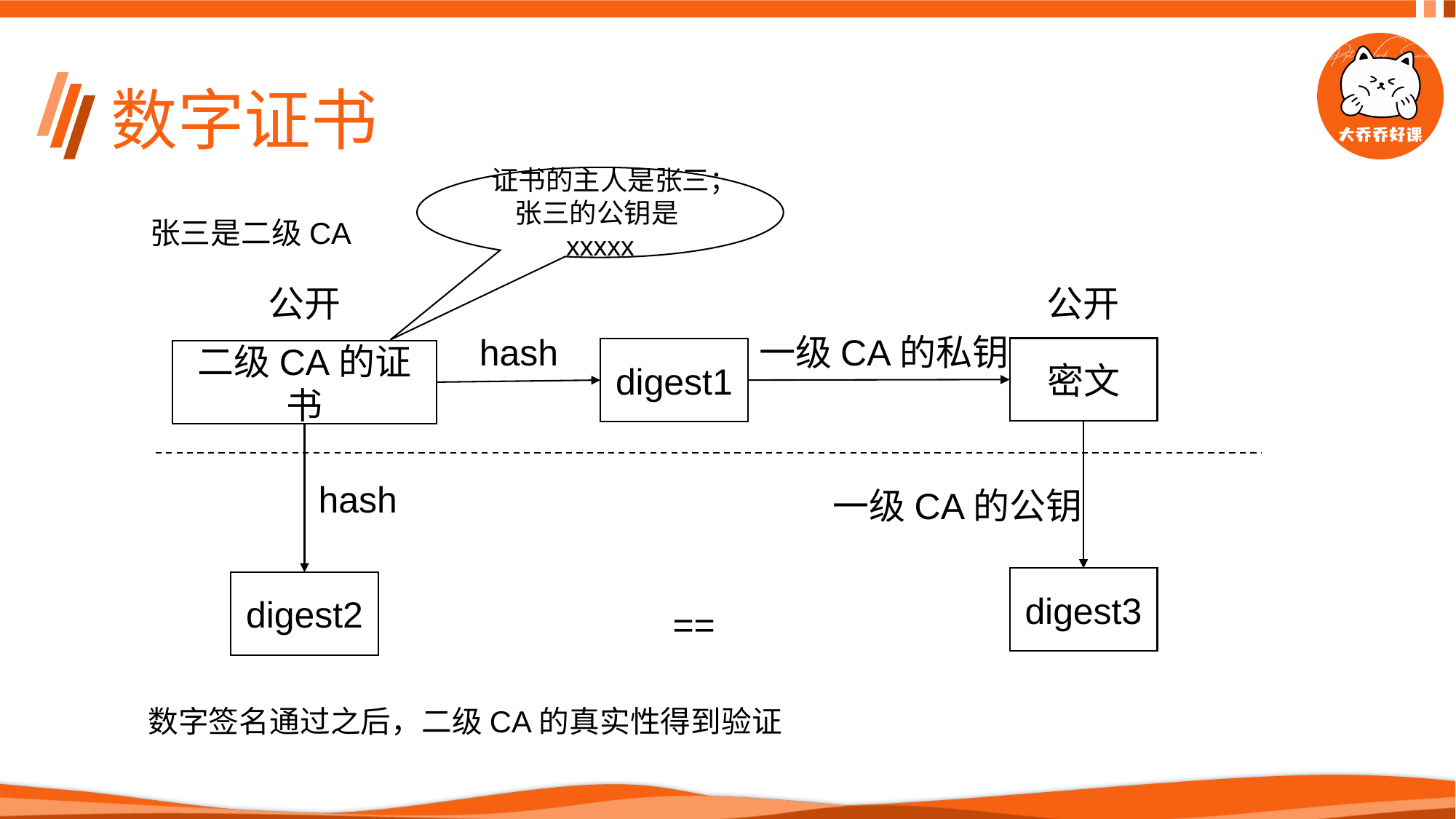

# 数字证书
证书的主人是张三；
张三的公钥是xxxxx
张三是二级CA
公开
公开
hash
一级CA的私钥
密文
digest1
二级CA的证书
hash
一级CA的公钥
digest3
digest2
==

数字签名通过之后，二级CA的真实性得到验证